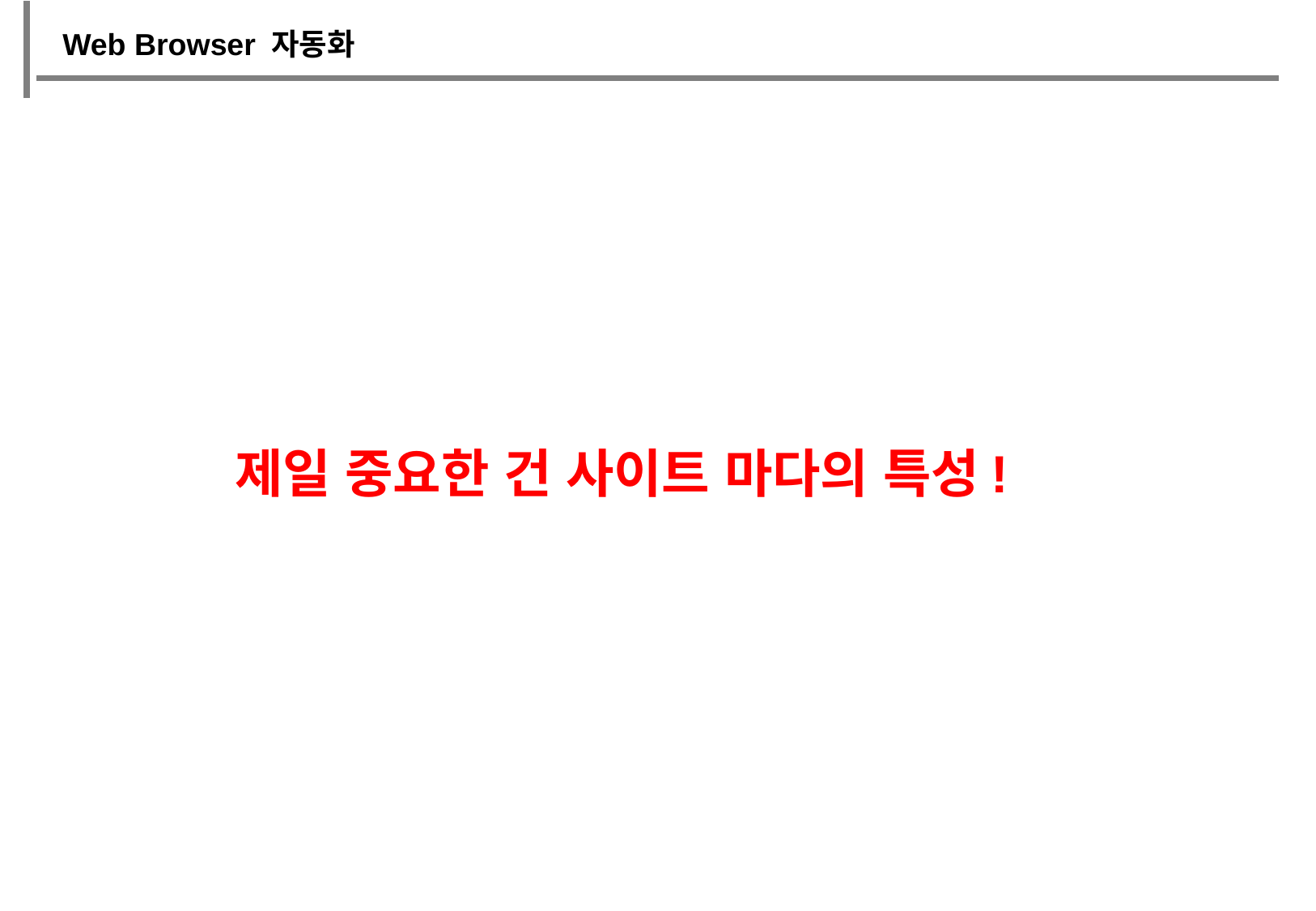

Web Browser 자동화

제일 중요한 건 사이트 마다의 특성!